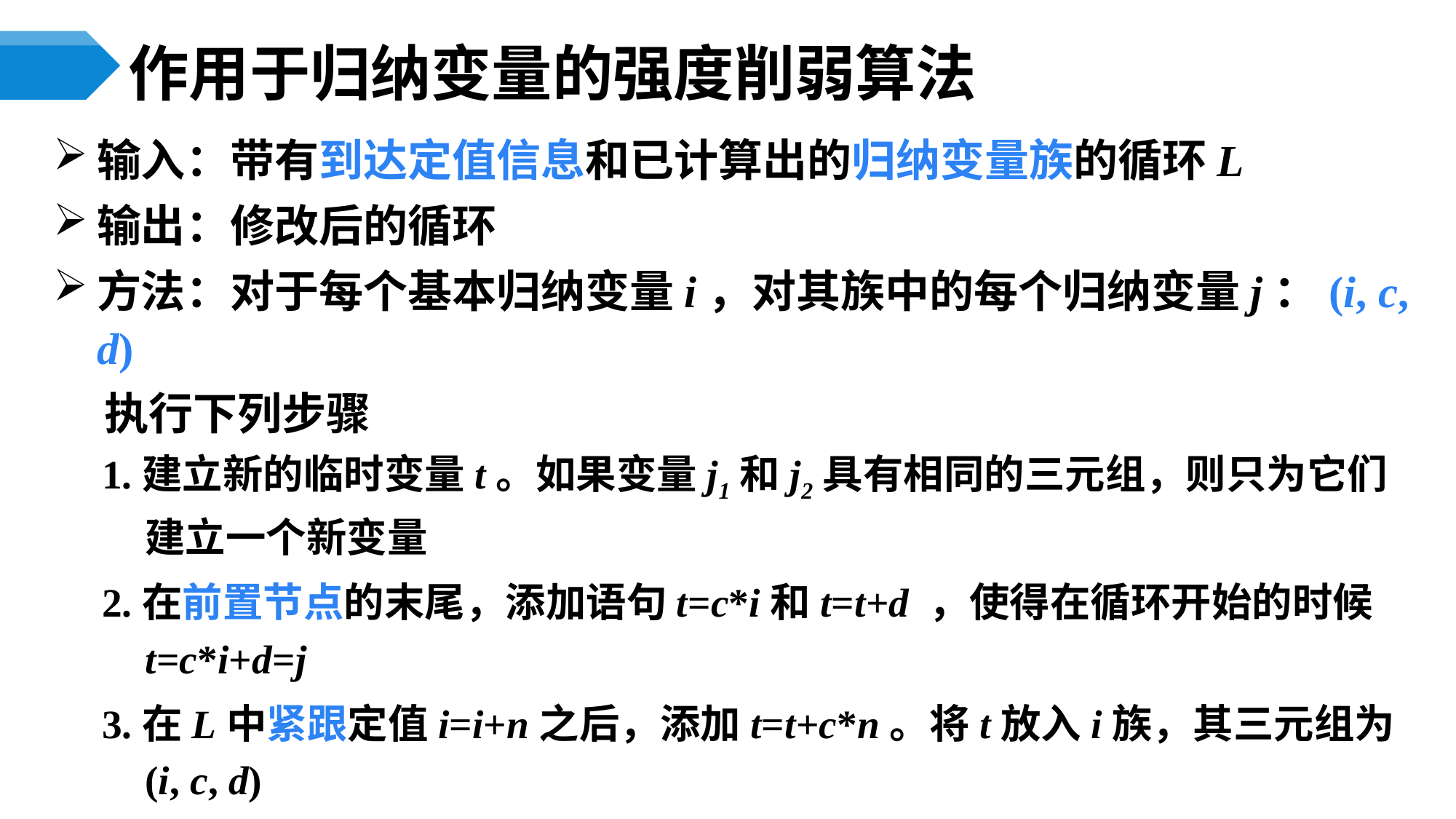

# 作用于归纳变量的强度削弱算法
输入：带有到达定值信息和已计算出的归纳变量族的循环L
输出：修改后的循环
方法：对于每个基本归纳变量i，对其族中的每个归纳变量j：(i, c, d)
    执行下列步骤
1.建立新的临时变量t。如果变量j1和j2具有相同的三元组，则只为它们建立一个新变量
2.在前置节点的末尾，添加语句t=c*i和t=t+d ，使得在循环开始的时候t=c*i+d=j
3.在L中紧跟定值i=i+n之后，添加t=t+c*n。将t放入i族，其三元组为 (i, c, d)
4.用j=t代替对j的赋值